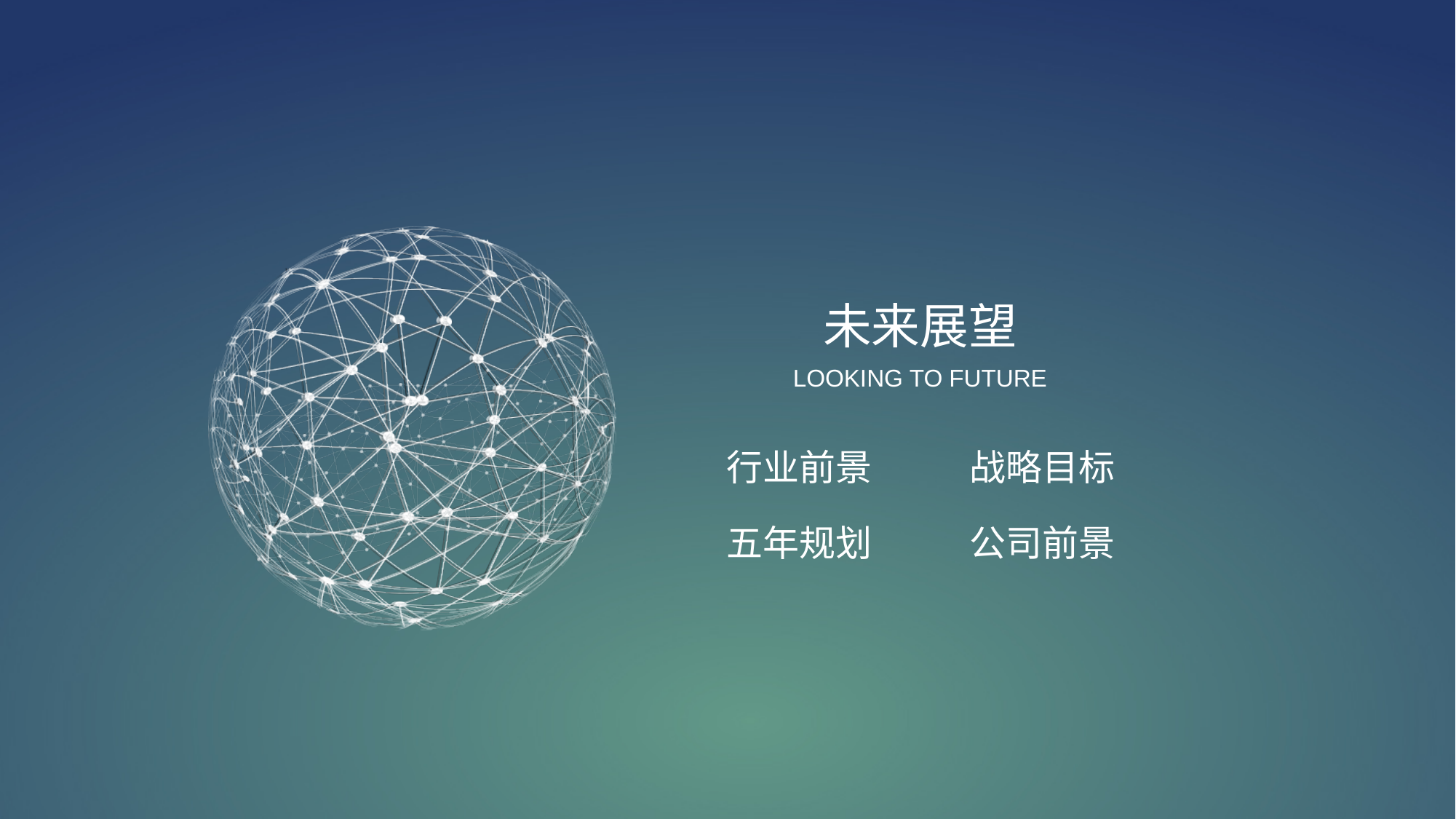

未来展望
LOOKING TO FUTURE
行业前景
战略目标
五年规划
公司前景